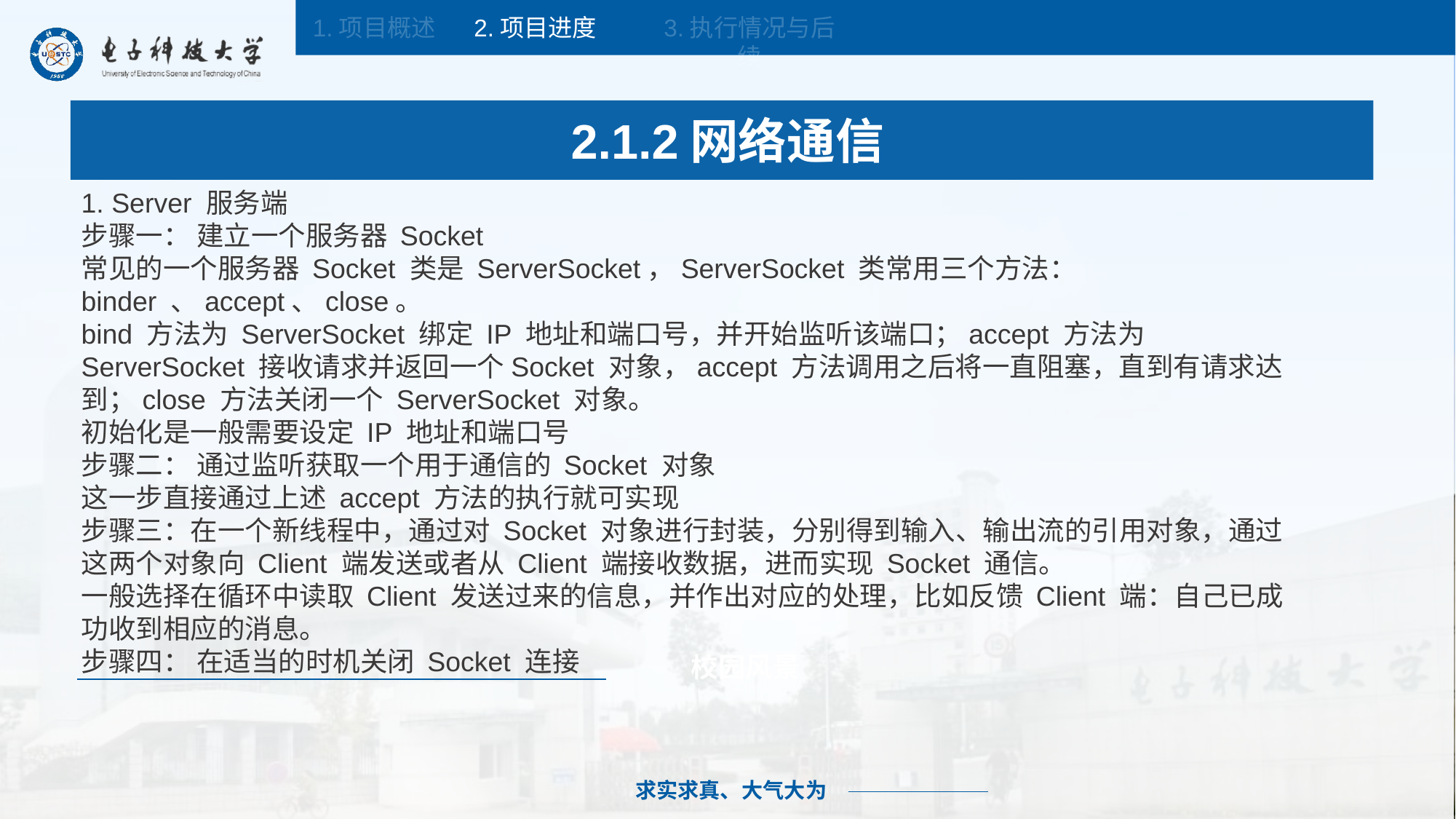

1.项目概述
2.项目进度
3.执行情况与后续

2.1.2网络通信
1. Server 服务端
步骤一： 建立一个服务器 Socket
常见的一个服务器 Socket 类是 ServerSocket，ServerSocket 类常用三个方法：binder 、accept、close。
bind 方法为 ServerSocket 绑定 IP 地址和端口号，并开始监听该端口；accept 方法为 ServerSocket 接收请求并返回一个Socket 对象，accept 方法调用之后将一直阻塞，直到有请求达到；close 方法关闭一个 ServerSocket 对象。
初始化是一般需要设定 IP 地址和端口号
步骤二： 通过监听获取一个用于通信的 Socket 对象
这一步直接通过上述 accept 方法的执行就可实现
步骤三：在一个新线程中，通过对 Socket 对象进行封装，分别得到输入、输出流的引用对象，通过这两个对象向 Client 端发送或者从 Client 端接收数据，进而实现 Socket 通信。
一般选择在循环中读取 Client 发送过来的信息，并作出对应的处理，比如反馈 Client 端：自己已成功收到相应的消息。
步骤四： 在适当的时机关闭 Socket 连接
校园风景